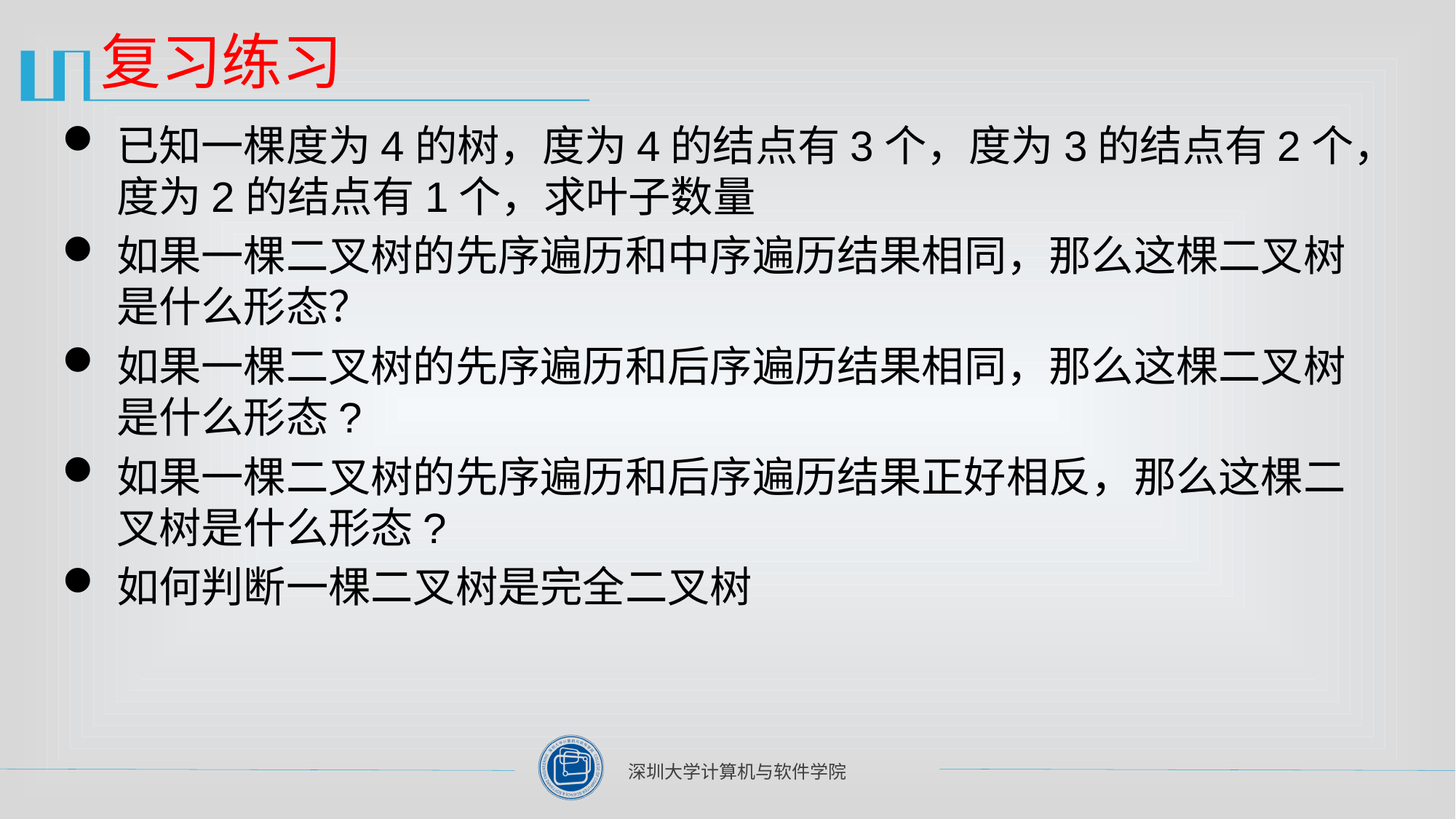

# 复习练习
已知一棵度为4的树，度为4的结点有3个，度为3的结点有2个，度为2的结点有1个，求叶子数量
如果一棵二叉树的先序遍历和中序遍历结果相同，那么这棵二叉树是什么形态？
如果一棵二叉树的先序遍历和后序遍历结果相同，那么这棵二叉树是什么形态?
如果一棵二叉树的先序遍历和后序遍历结果正好相反，那么这棵二叉树是什么形态?
如何判断一棵二叉树是完全二叉树

48